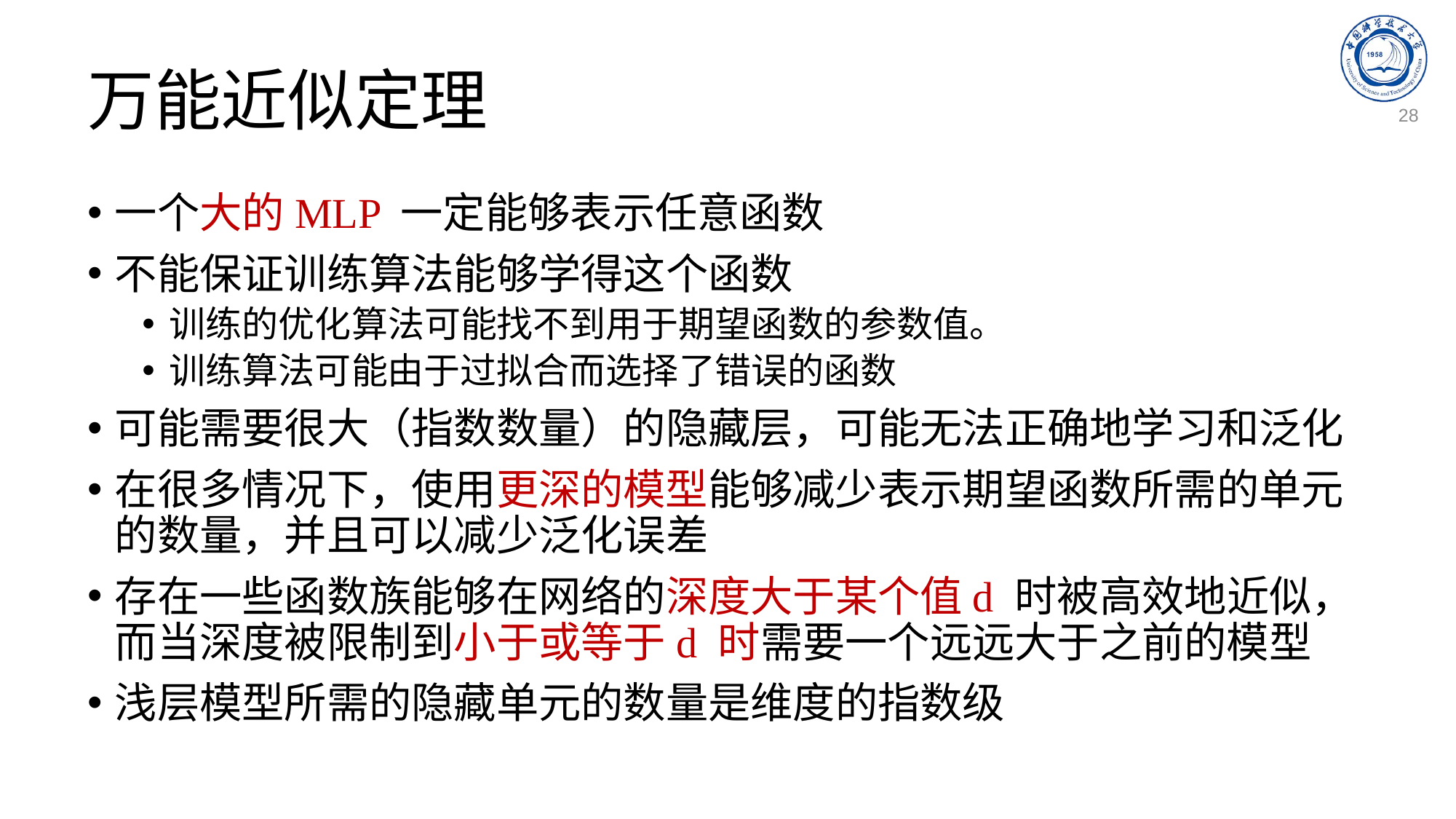

# 万能近似定理
28
一个大的MLP 一定能够表示任意函数
不能保证训练算法能够学得这个函数
训练的优化算法可能找不到用于期望函数的参数值。
训练算法可能由于过拟合而选择了错误的函数
可能需要很大（指数数量）的隐藏层，可能无法正确地学习和泛化
在很多情况下，使用更深的模型能够减少表示期望函数所需的单元的数量，并且可以减少泛化误差
存在一些函数族能够在网络的深度大于某个值d 时被高效地近似，而当深度被限制到小于或等于d 时需要一个远远大于之前的模型
浅层模型所需的隐藏单元的数量是维度的指数级